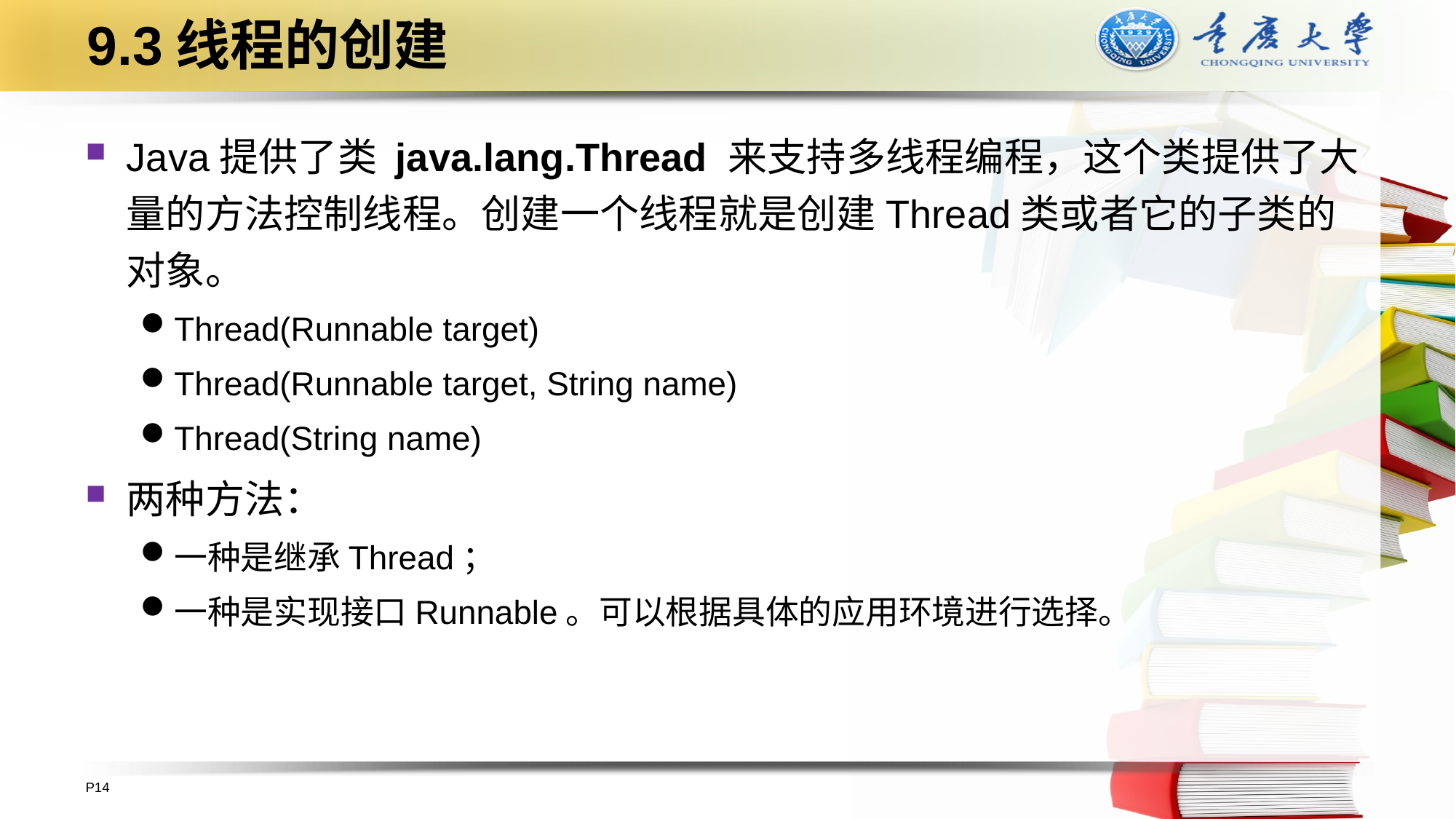

# 9.3线程的创建
Java提供了类 java.lang.Thread 来支持多线程编程，这个类提供了大量的方法控制线程。创建一个线程就是创建Thread类或者它的子类的对象。
Thread(Runnable target)
Thread(Runnable target, String name)
Thread(String name)
两种方法：
一种是继承Thread；
一种是实现接口Runnable。可以根据具体的应用环境进行选择。
P14